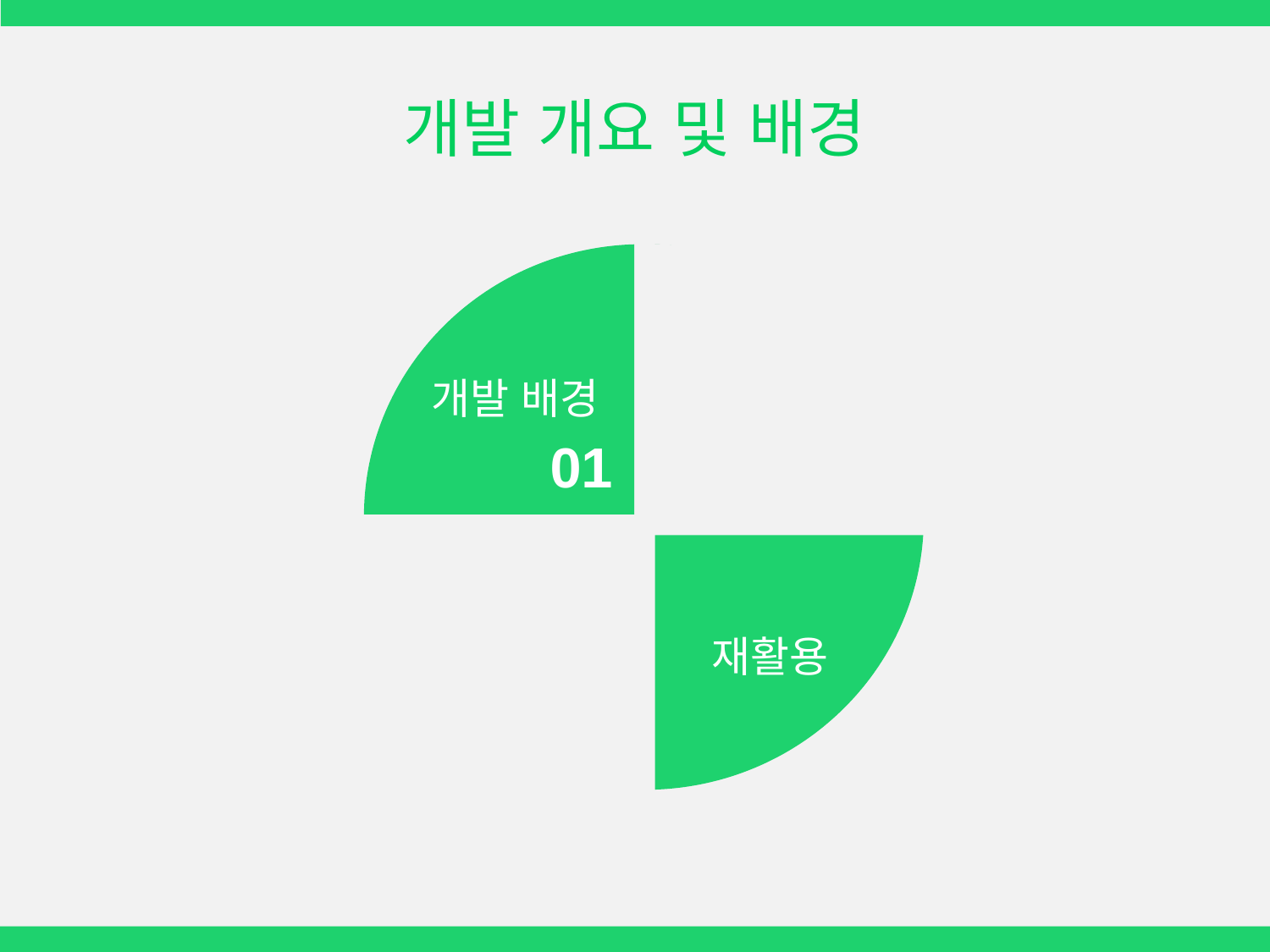

개발 개요 및 배경

개발 배경
분리수거
01
02
재활용
개발 개요